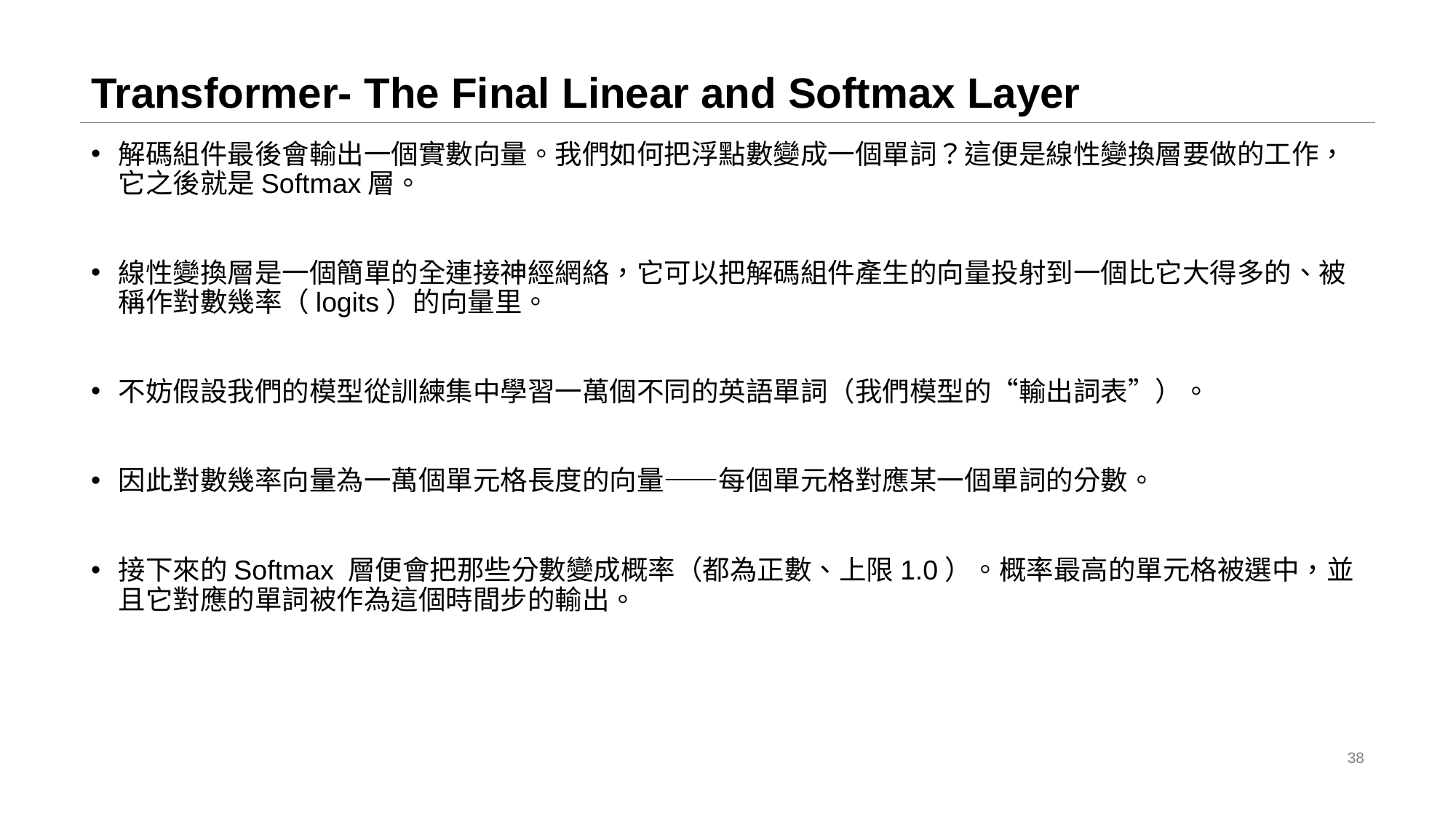

# Transformer- The Final Linear and Softmax Layer
解碼組件最後會輸出一個實數向量。我們如何把浮點數變成一個單詞？這便是線性變換層要做的工作，它之後就是Softmax層。

線性變換層是一個簡單的全連接神經網絡，它可以把解碼組件產生的向量投射到一個比它大得多的、被稱作對數幾率（logits）的向量里。

不妨假設我們的模型從訓練集中學習一萬個不同的英語單詞（我們模型的“輸出詞表”）。

因此對數幾率向量為一萬個單元格長度的向量——每個單元格對應某一個單詞的分數。

接下來的Softmax 層便會把那些分數變成概率（都為正數、上限1.0）。概率最高的單元格被選中，並且它對應的單詞被作為這個時間步的輸出。

38